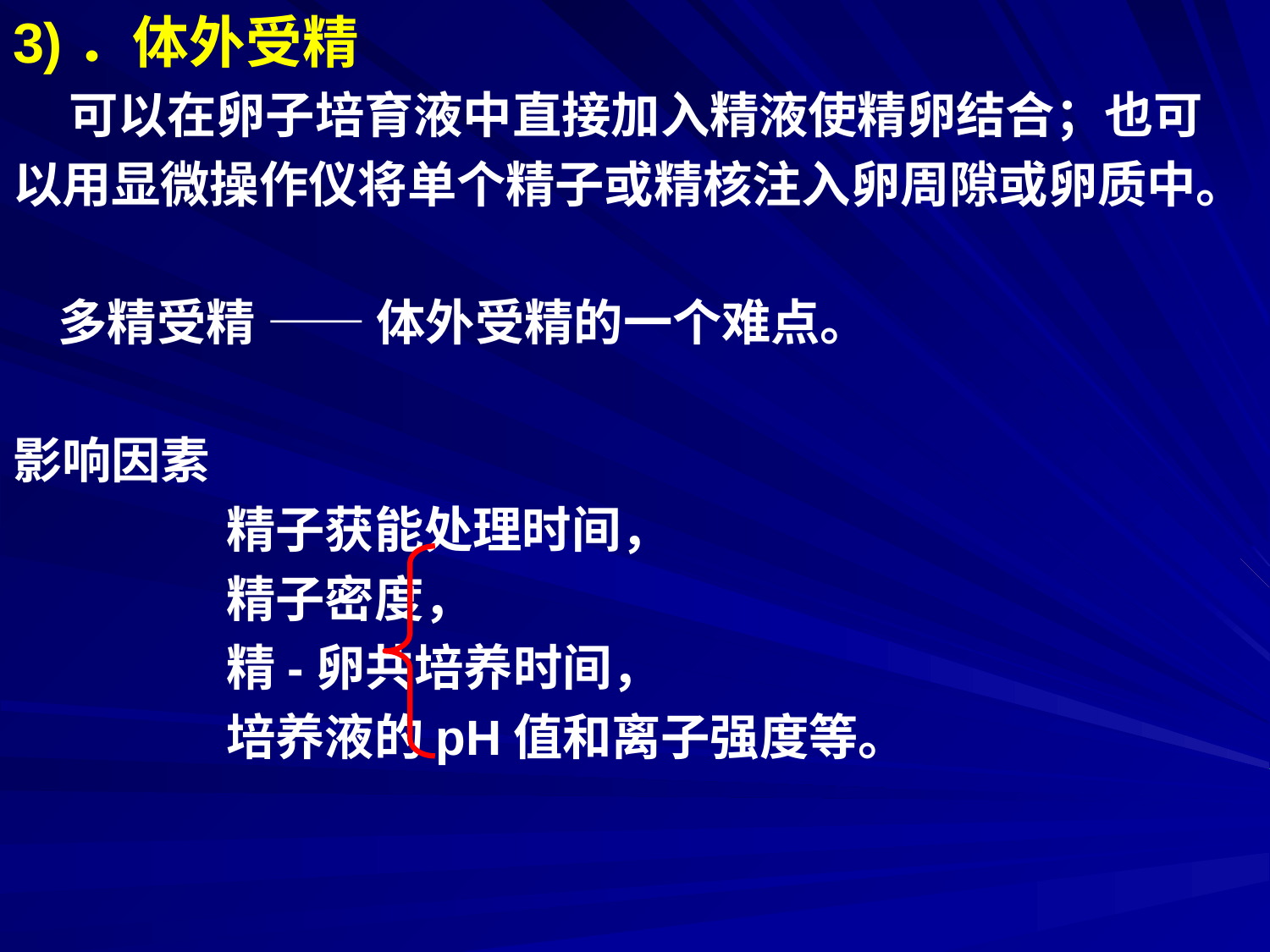

3)．体外受精
    可以在卵子培育液中直接加入精液使精卵结合；也可
以用显微操作仪将单个精子或精核注入卵周隙或卵质中。

   多精受精 —— 体外受精的一个难点。

影响因素
                  精子获能处理时间，
                  精子密度，
                  精-卵共培养时间，
                  培养液的pH值和离子强度等。